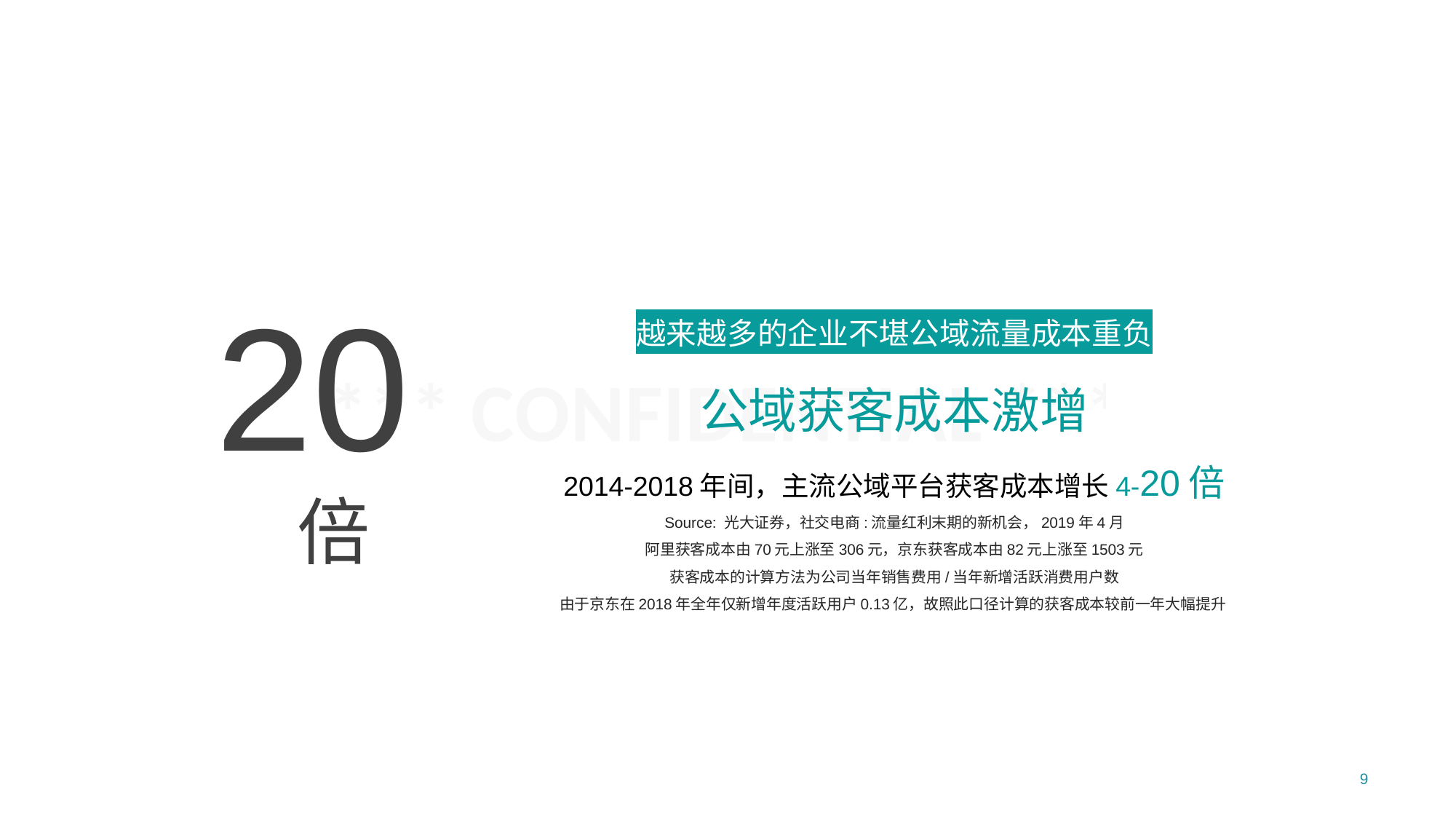

越来越多的企业不堪公域流量成本重负
公域获客成本激增
2014-2018年间，主流公域平台获客成本增长4-20倍
Source: 光大证券，社交电商:流量红利末期的新机会，2019年4月
阿里获客成本由70元上涨至306元，京东获客成本由82元上涨至1503元
获客成本的计算方法为公司当年销售费用/当年新增活跃消费用户数
由于京东在2018年全年仅新增年度活跃用户0.13亿，故照此口径计算的获客成本较前一年大幅提升

20倍
9